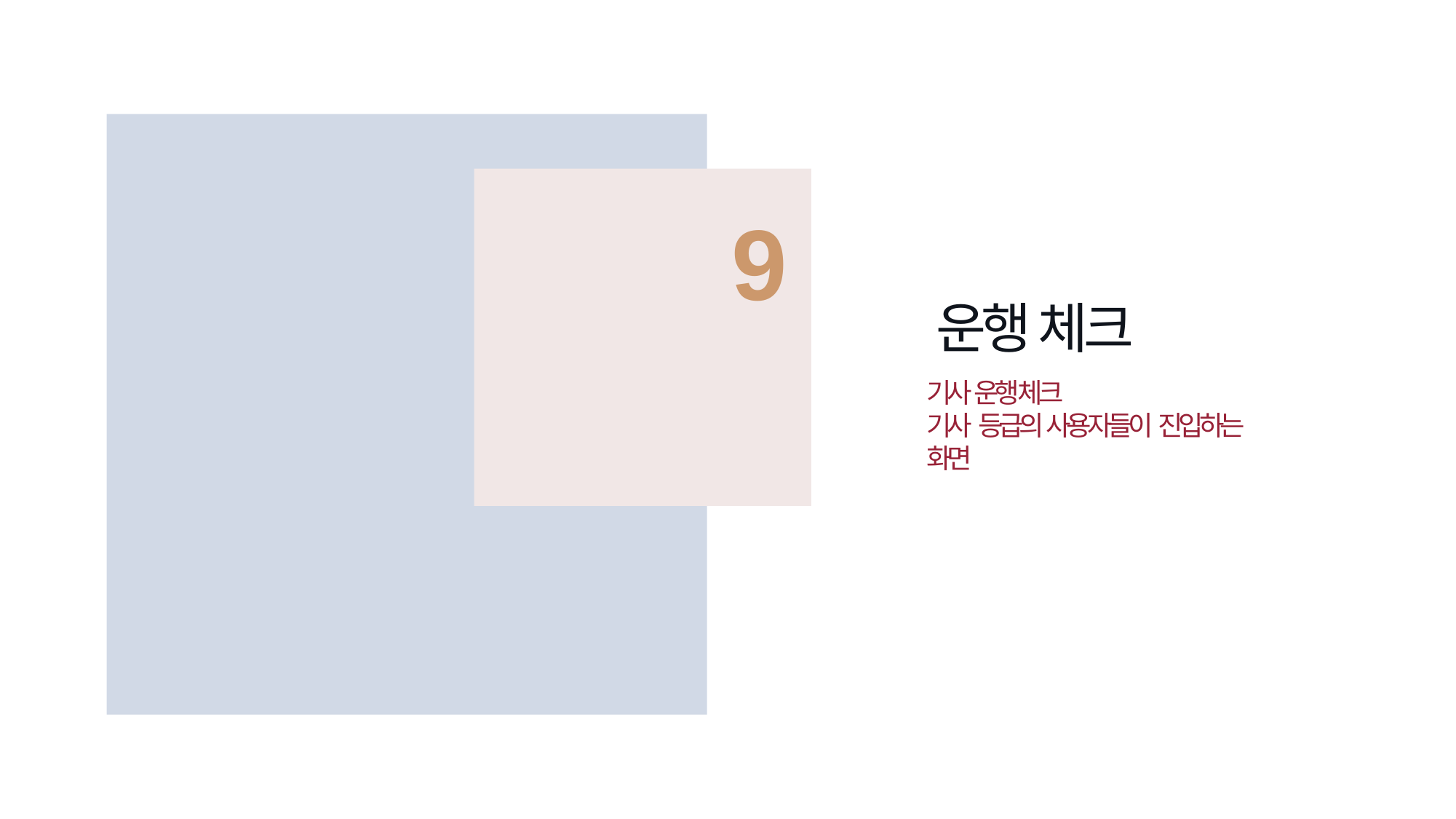

9
운행 체크
기사  운행 체크
기사  등급의  사용자들이   진입하는 화면